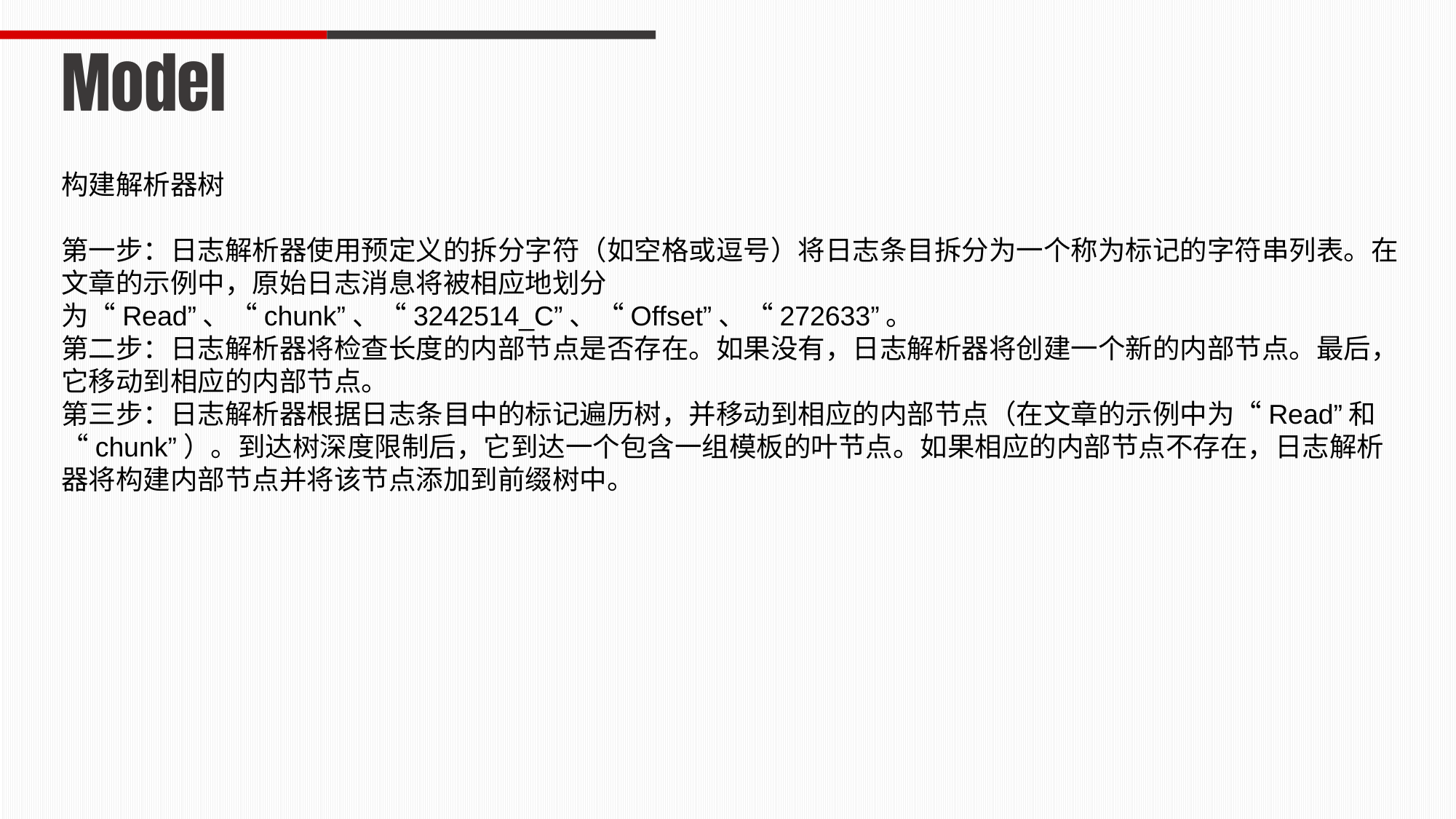

Model
构建解析器树

第一步：日志解析器使用预定义的拆分字符（如空格或逗号）将日志条目拆分为一个称为标记的字符串列表。在文章的示例中，原始日志消息将被相应地划分为“Read”、“chunk”、“3242514_C”、“Offset”、“272633”。
第二步：日志解析器将检查长度的内部节点是否存在。如果没有，日志解析器将创建一个新的内部节点。最后，它移动到相应的内部节点。
第三步：日志解析器根据日志条目中的标记遍历树，并移动到相应的内部节点（在文章的示例中为“Read”和“chunk”）。到达树深度限制后，它到达一个包含一组模板的叶节点。如果相应的内部节点不存在，日志解析器将构建内部节点并将该节点添加到前缀树中。